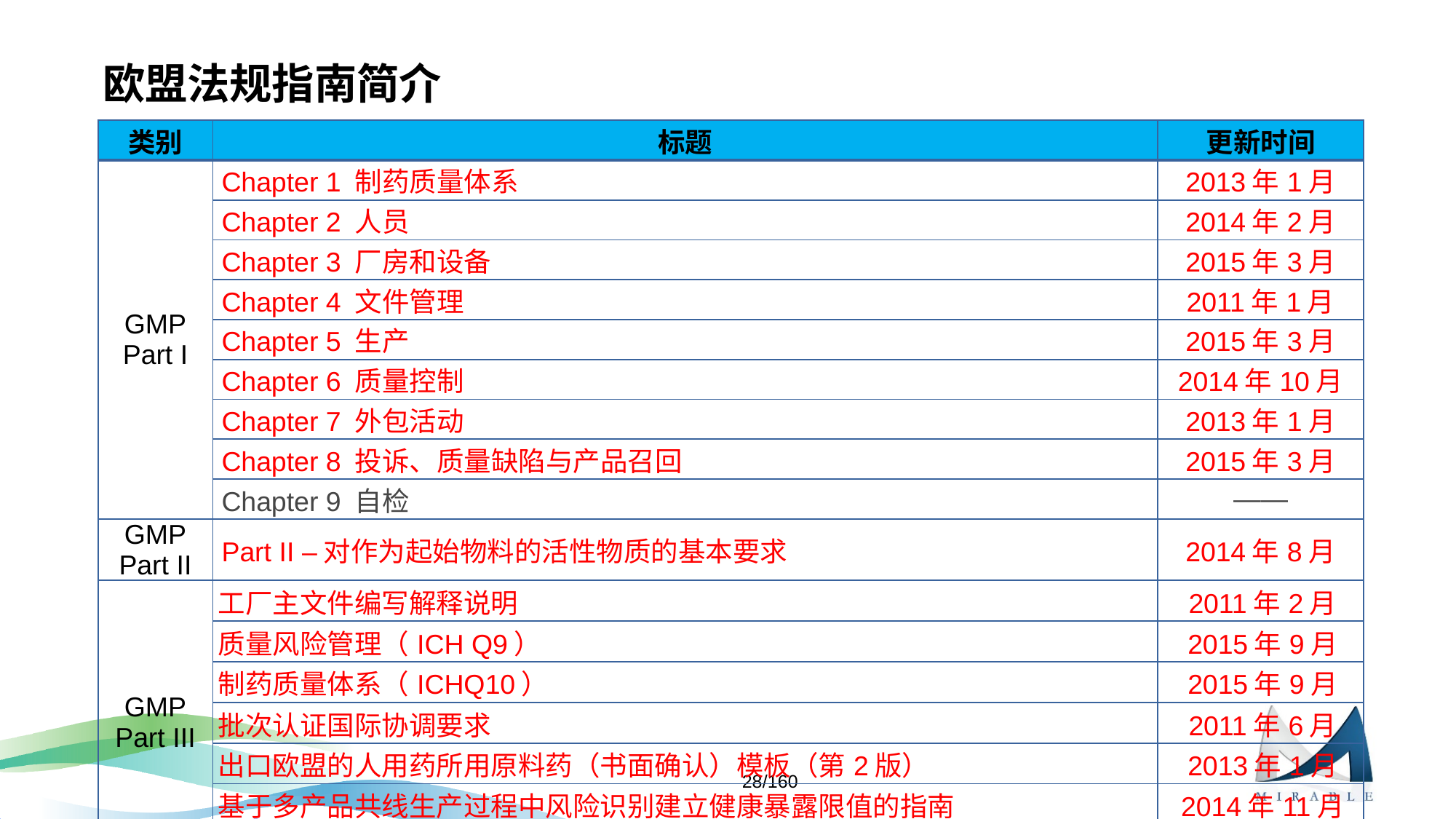

# 欧盟法规指南简介
| 类别 | 标题 | 更新时间 |
| --- | --- | --- |
| GMP Part I | Chapter 1 制药质量体系 | 2013年1月 |
|  | Chapter 2 人员 | 2014年2月 |
|  | Chapter 3 厂房和设备 | 2015年3月 |
|  | Chapter 4 文件管理 | 2011年1月 |
|  | Chapter 5 生产 | 2015年3月 |
|  | Chapter 6 质量控制 | 2014年10月 |
|  | Chapter 7 外包活动 | 2013年1月 |
|  | Chapter 8 投诉、质量缺陷与产品召回 | 2015年3月 |
|  | Chapter 9 自检 | —— |
| GMP Part II | Part II –对作为起始物料的活性物质的基本要求 | 2014年8月 |
| GMP Part III | 工厂主文件编写解释说明 | 2011年2月 |
|  | 质量风险管理（ICH Q9） | 2015年9月 |
|  | 制药质量体系（ICHQ10） | 2015年9月 |
|  | 批次认证国际协调要求 | 2011年6月 |
|  | 出口欧盟的人用药所用原料药（书面确认）模板（第2版） | 2013年1月 |
|  | 基于多产品共线生产过程中风险识别建立健康暴露限值的指南 | 2014年11月 |
|  | 使用风险评估确定人用药辅料生产质量管理规范的指南 | 2015年3月 |
28/160